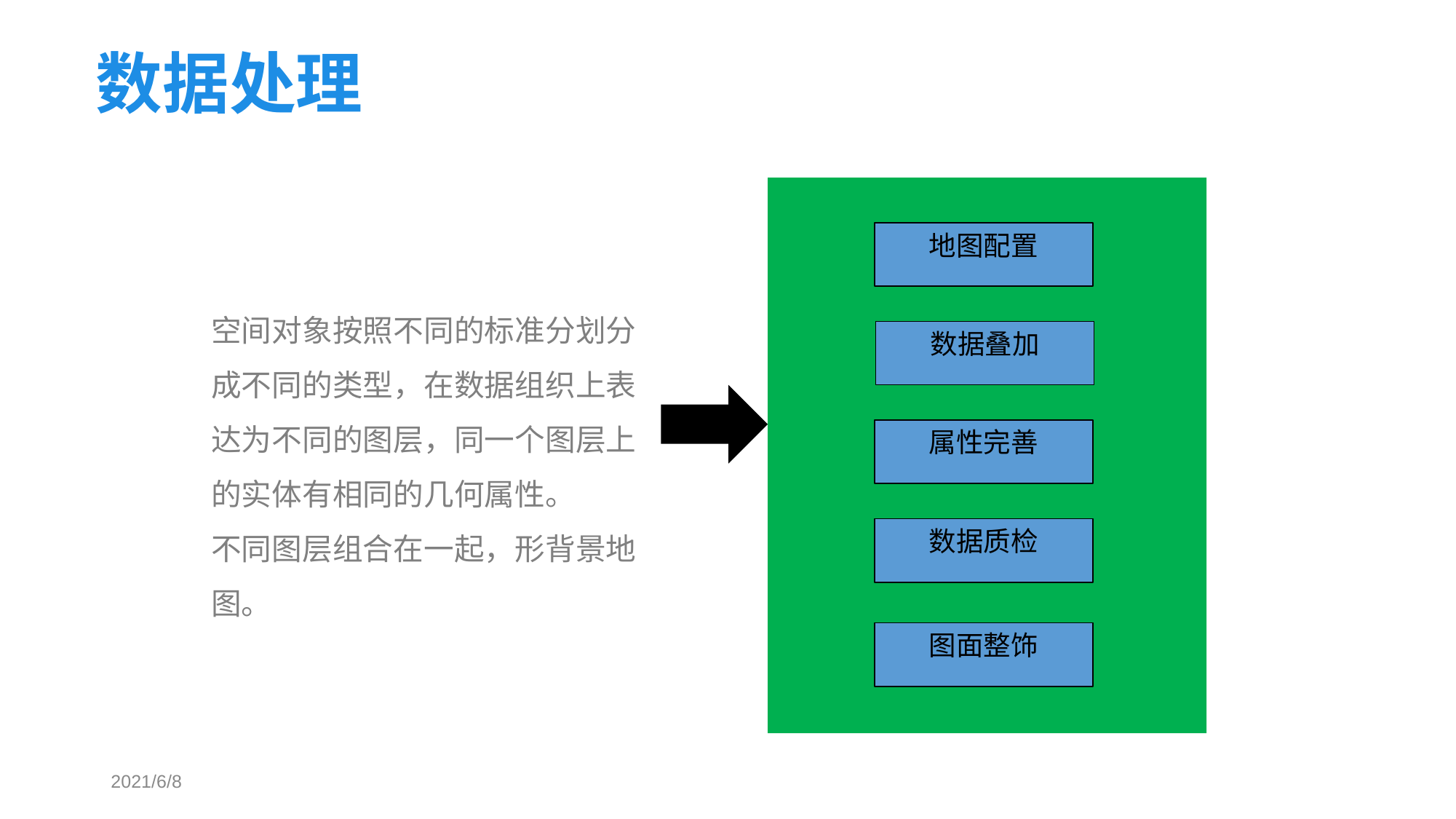

数据处理

地图配置
空间对象按照不同的标准分划分成不同的类型，在数据组织上表达为不同的图层，同一个图层上的实体有相同的几何属性。
不同图层组合在一起，形背景地图。
数据叠加

属性完善
数据质检
图面整饰
2021/6/8